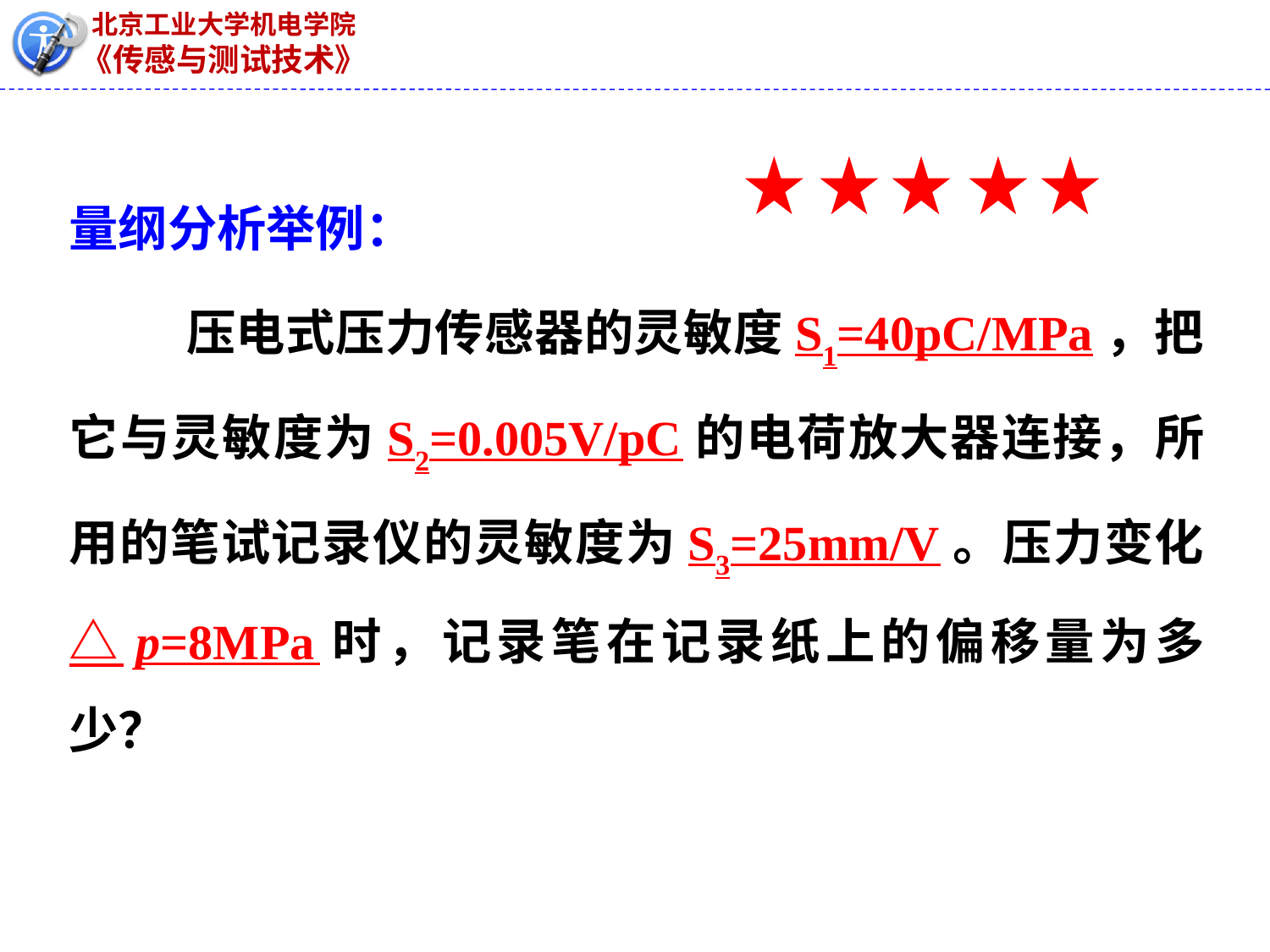

量纲分析举例：
         压电式压力传感器的灵敏度S1=40pC/MPa，把它与灵敏度为S2=0.005V/pC的电荷放大器连接，所用的笔试记录仪的灵敏度为S3=25mm/V。压力变化△p=8MPa时，记录笔在记录纸上的偏移量为多少？